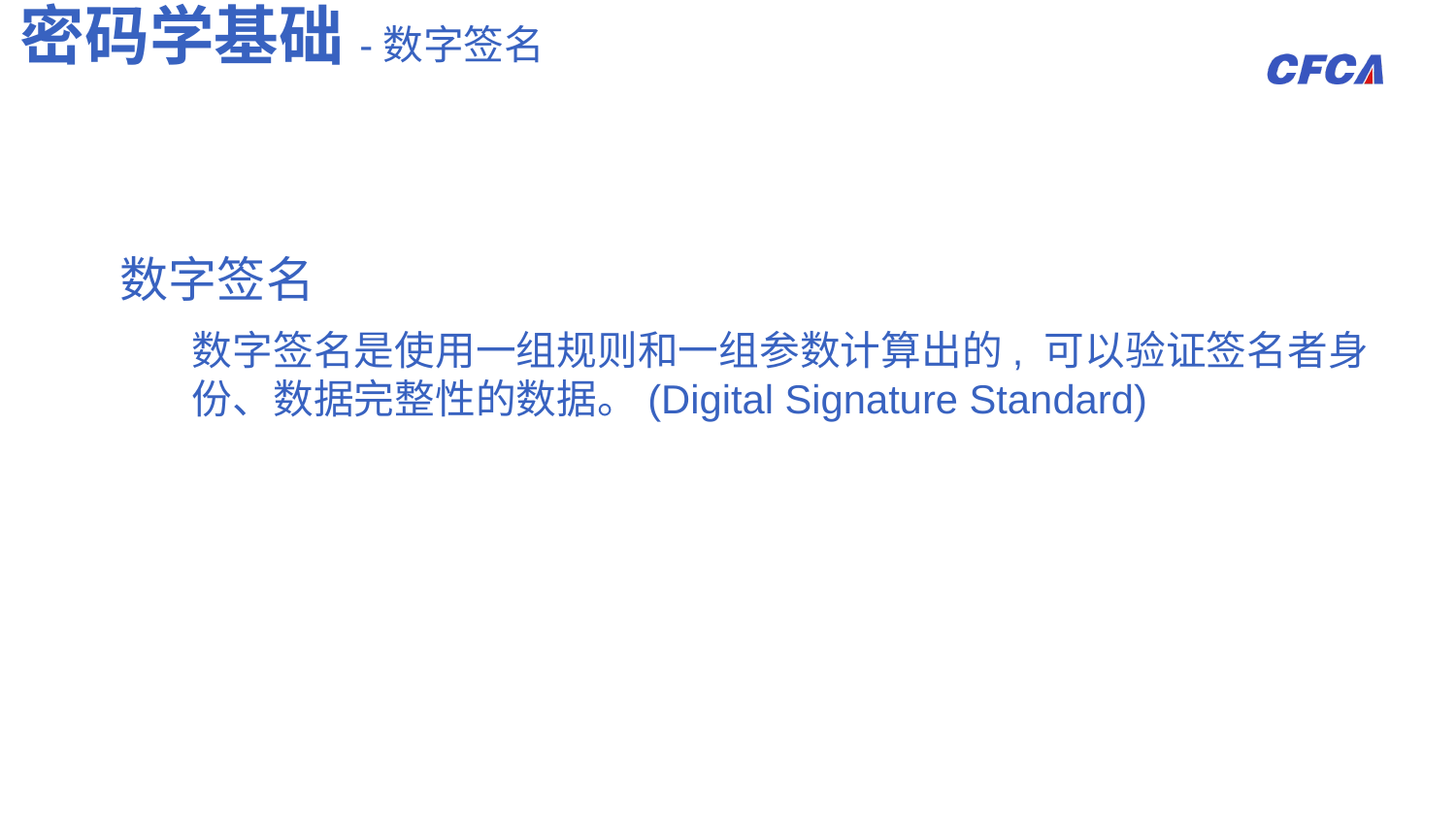

密码学基础-数字签名
数字签名
数字签名是使用一组规则和一组参数计算出的, 可以验证签名者身份、数据完整性的数据。(Digital Signature Standard)